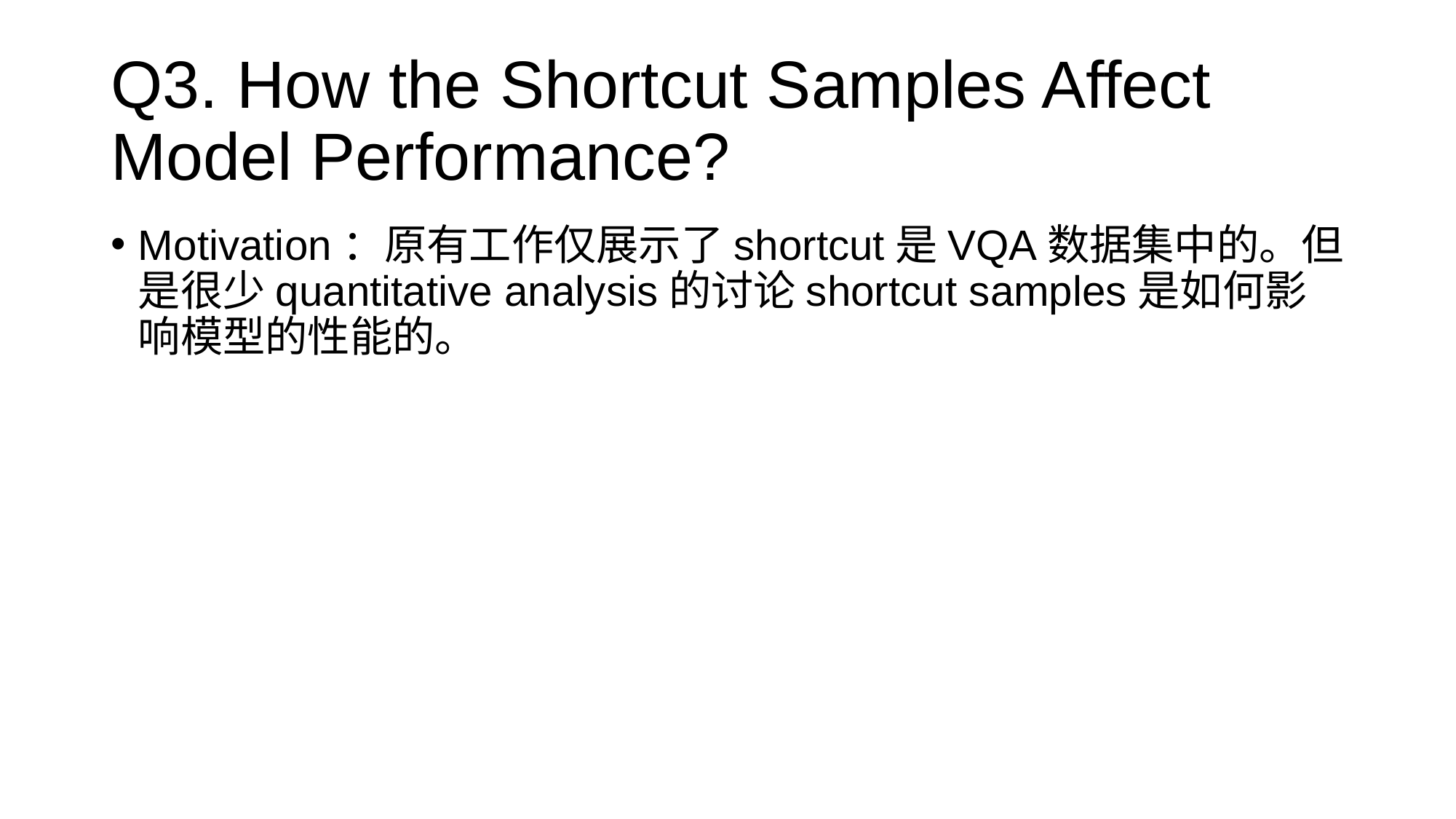

# Q3. How the Shortcut Samples Affect Model Performance?
Motivation：原有工作仅展示了shortcut是VQA数据集中的。但是很少quantitative analysis的讨论shortcut samples是如何影响模型的性能的。